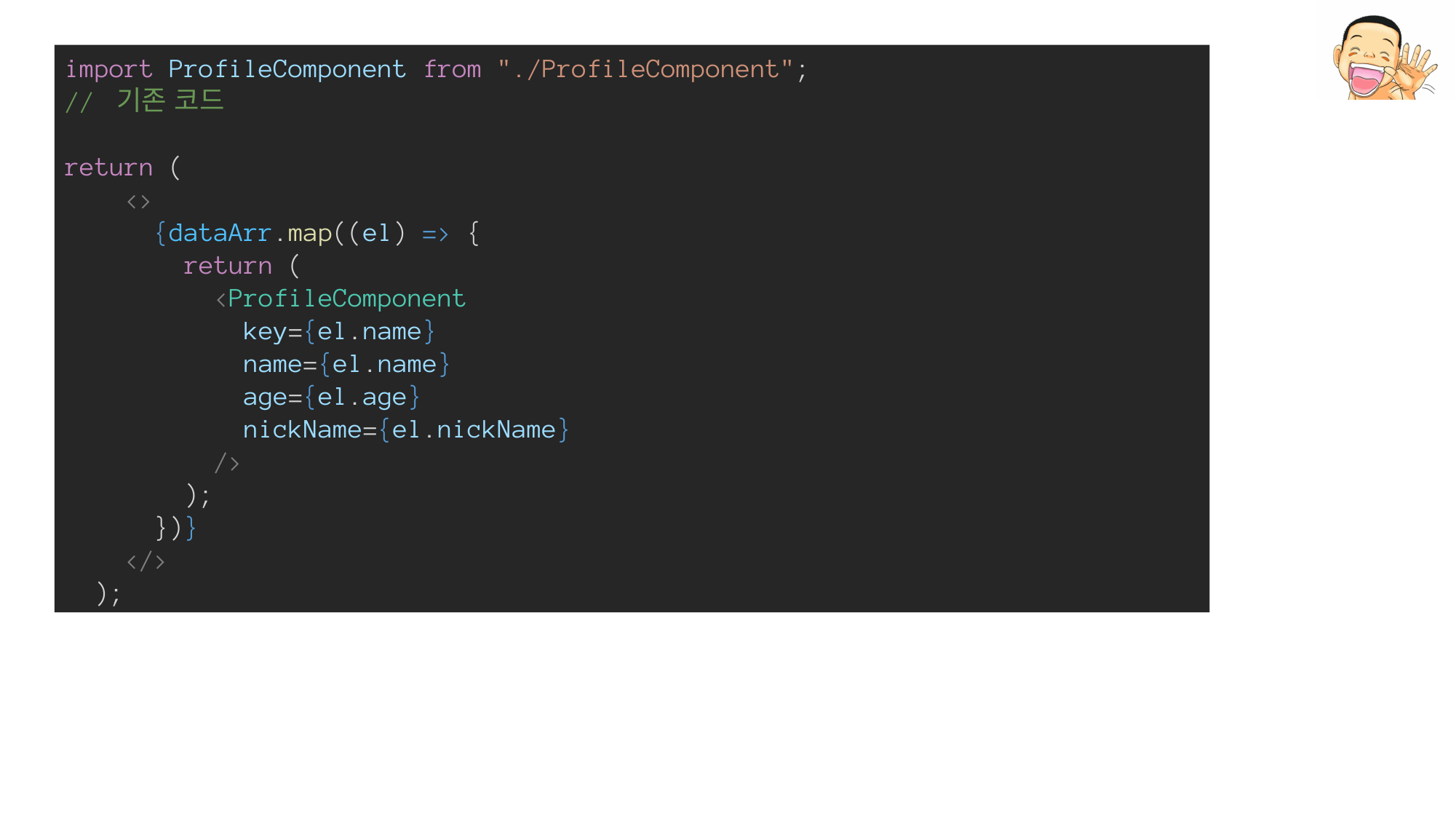

import ProfileComponent from "./ProfileComponent";
// 기존 코드

return (
    <>
      {dataArr.map((el) => {
        return (
          <ProfileComponent
            key={el.name}
            name={el.name}
            age={el.age}
            nickName={el.nickName}
          />
        );
      })}
    </>
  );